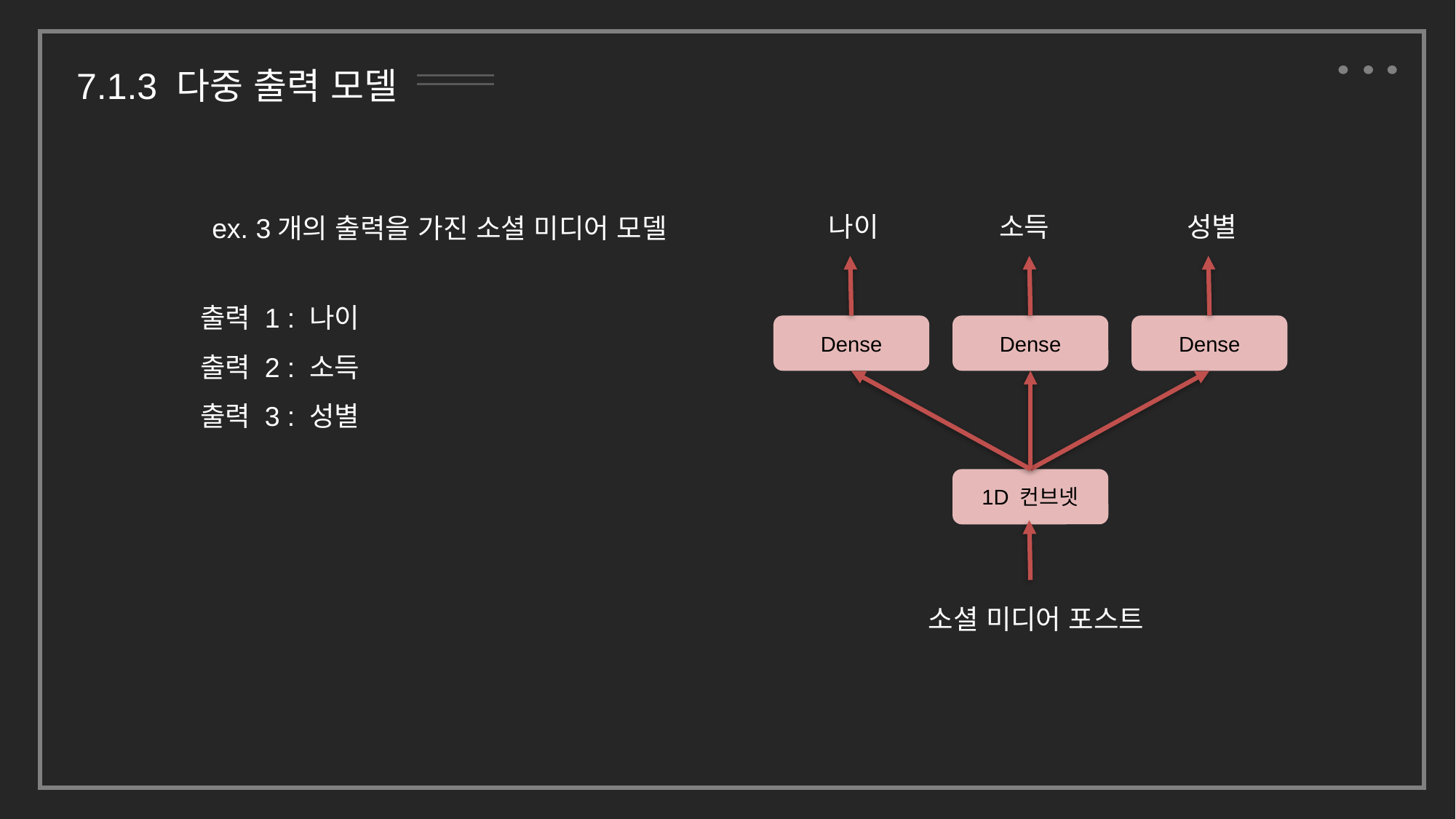

7.1.3 다중 출력 모델

나이
소득
성별
ex. 3개의 출력을 가진 소셜 미디어 모델
출력 1 : 나이
출력 2 : 소득
출력 3 : 성별
Dense
Dense
Dense
1D 컨브넷
소셜 미디어 포스트